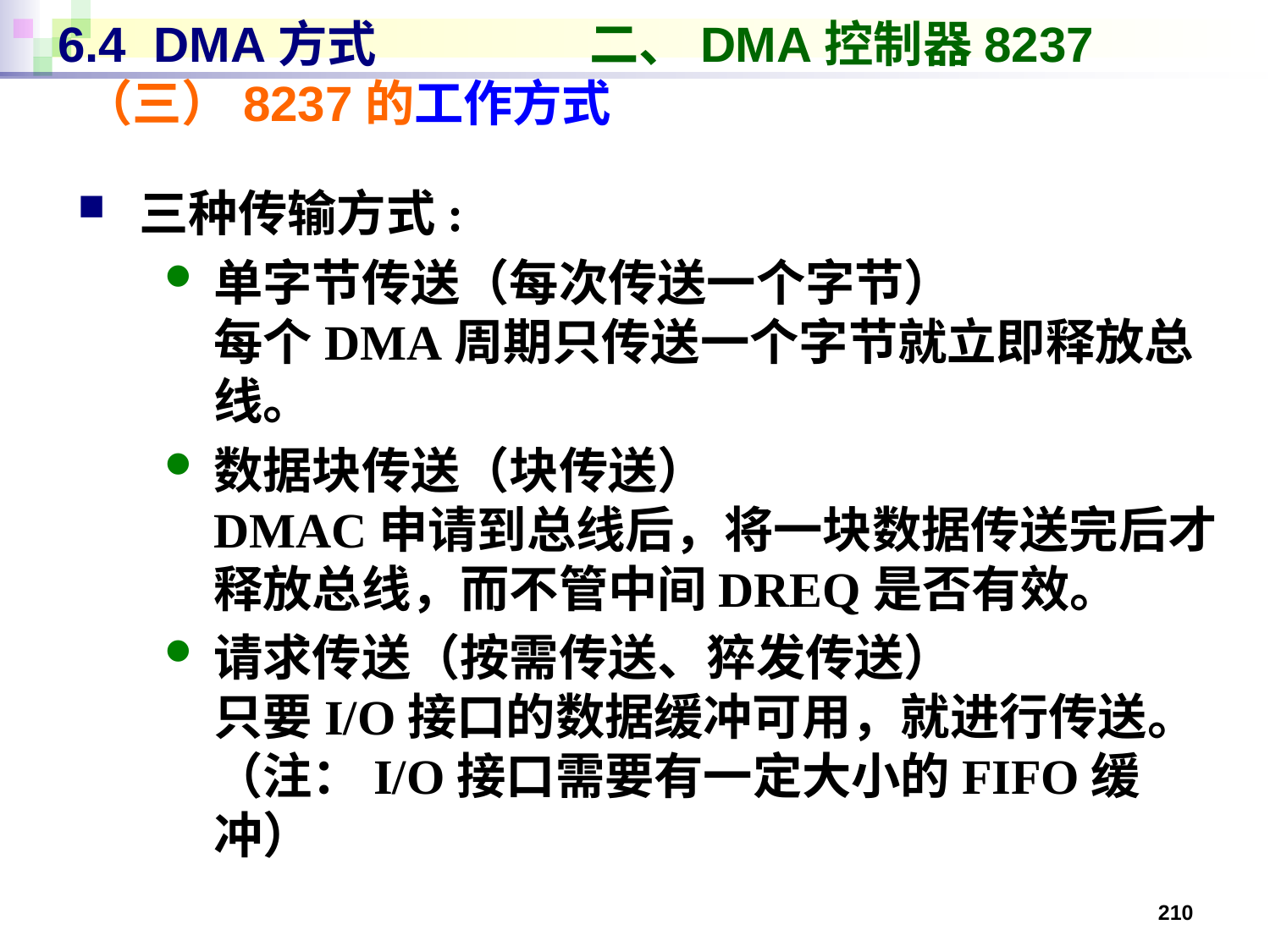

# 6.4  DMA方式                   二、DMA控制器8237 （三）8237的工作方式
三种传输方式:
单字节传送（每次传送一个字节）
每个DMA周期只传送一个字节就立即释放总线。
数据块传送（块传送）
DMAC申请到总线后，将一块数据传送完后才释放总线，而不管中间DREQ是否有效。
请求传送（按需传送、猝发传送）
只要I/O接口的数据缓冲可用，就进行传送。
（注：I/O接口需要有一定大小的FIFO缓冲）
210